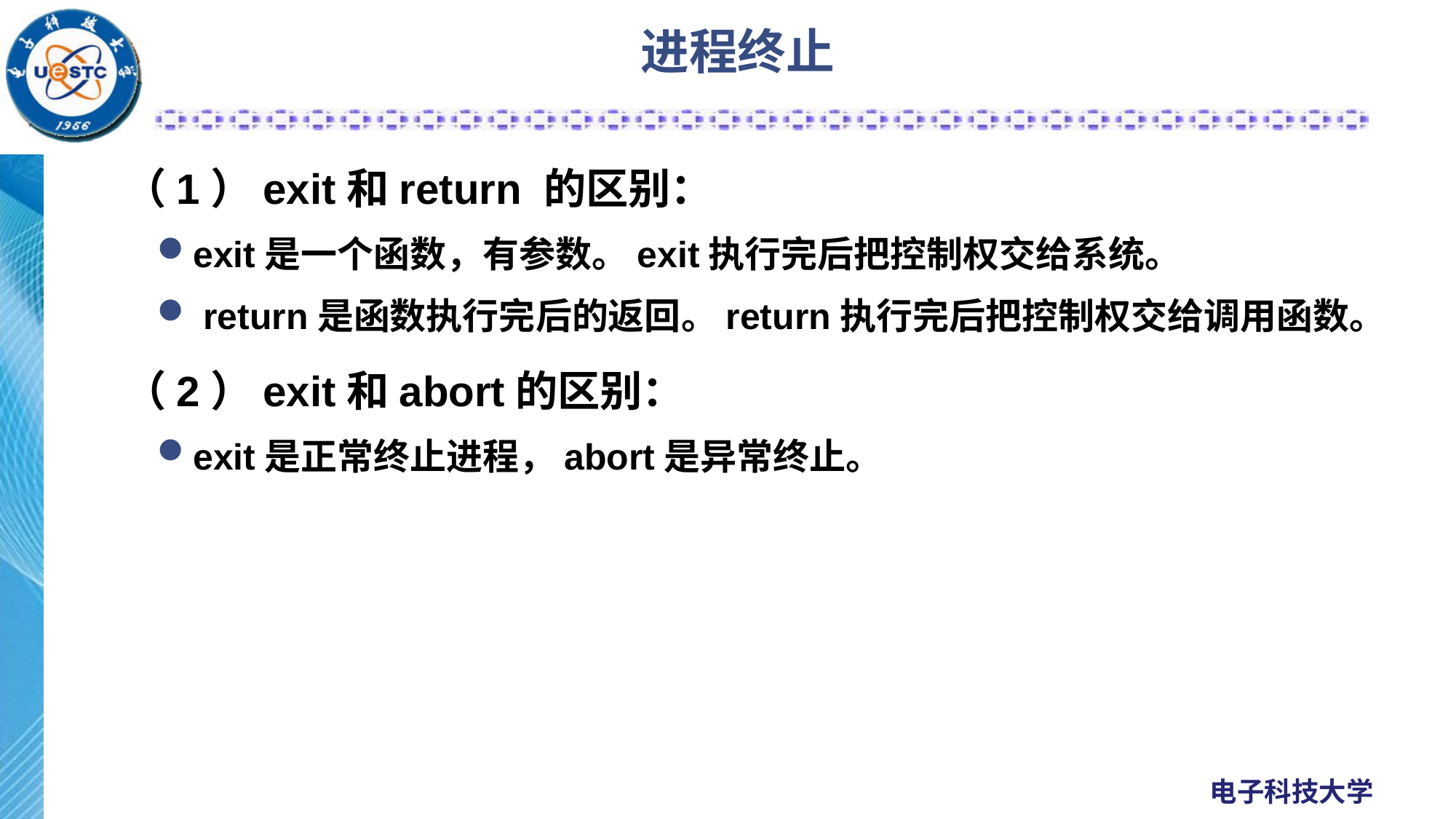

# 进程终止
（1）exit和return 的区别：
exit是一个函数，有参数。exit执行完后把控制权交给系统。
 return是函数执行完后的返回。return执行完后把控制权交给调用函数。
（2）exit和abort的区别：
exit是正常终止进程，abort是异常终止。